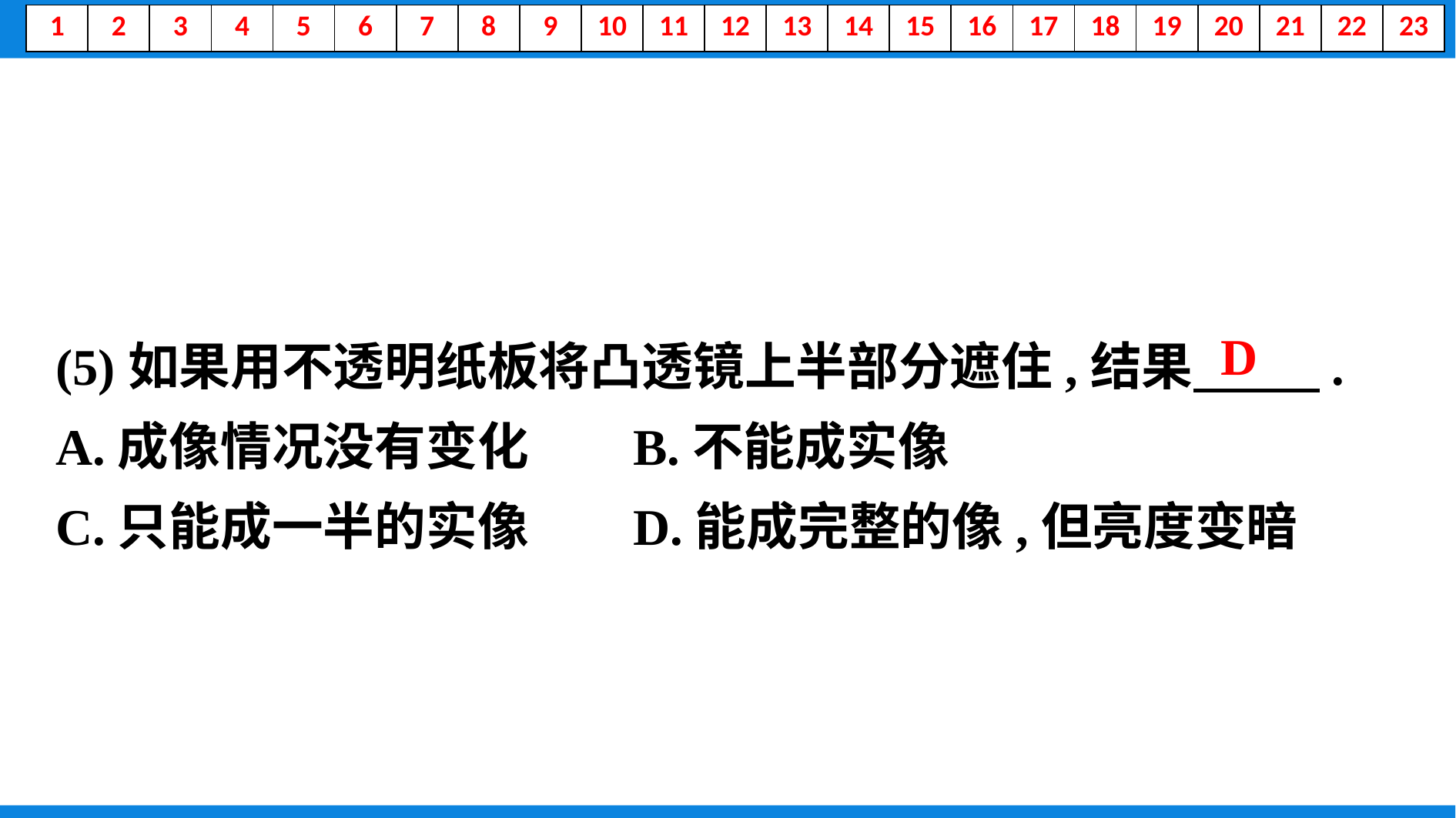

(5)如果用不透明纸板将凸透镜上半部分遮住,结果　  　.
A.成像情况没有变化　	B.不能成实像
C.只能成一半的实像　	D.能成完整的像,但亮度变暗
　D